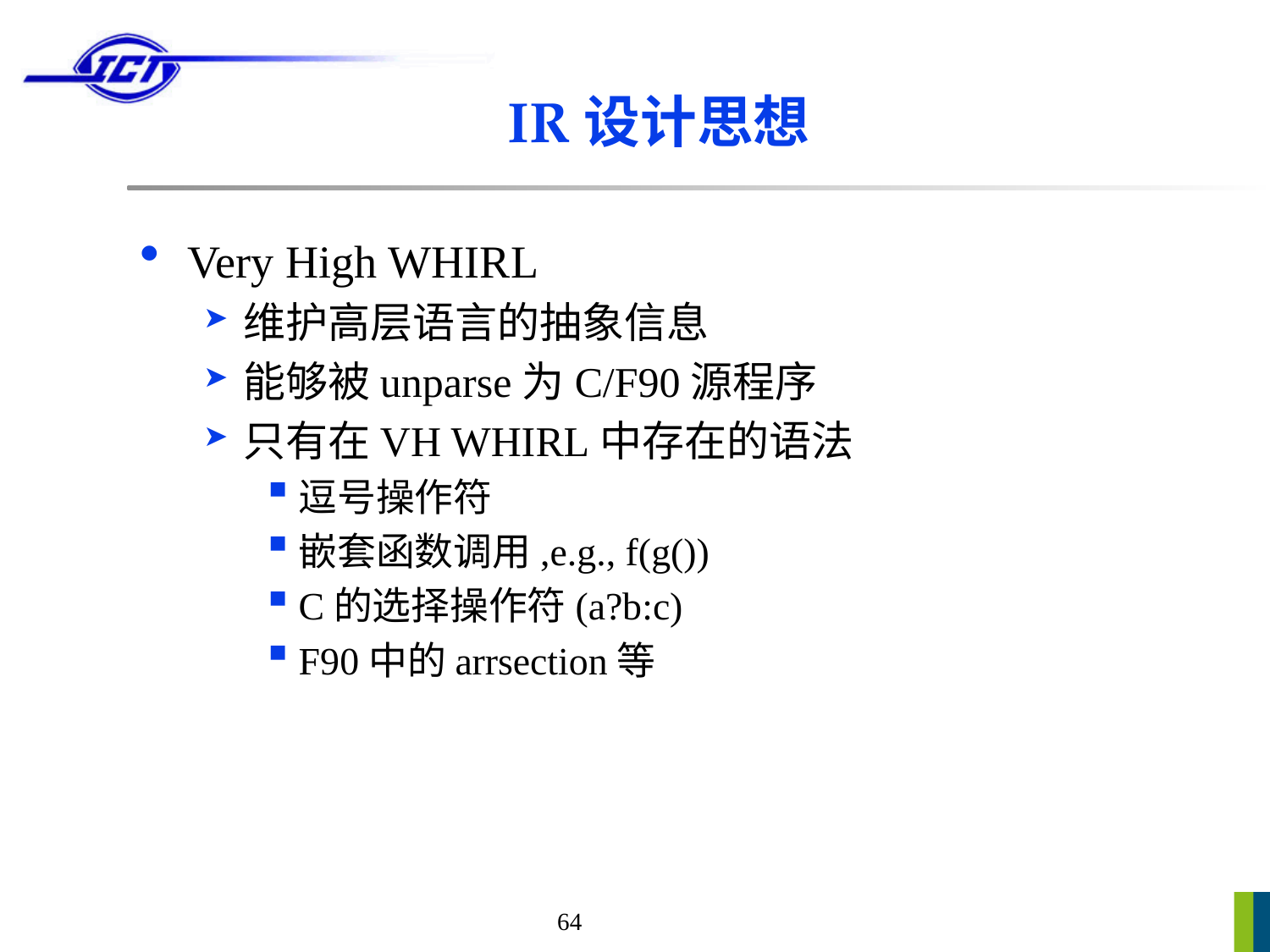

# IR设计思想
Very High WHIRL
维护高层语言的抽象信息
能够被unparse为C/F90源程序
只有在VH WHIRL中存在的语法
逗号操作符
嵌套函数调用,e.g., f(g())
C的选择操作符(a?b:c)
F90中的arrsection等